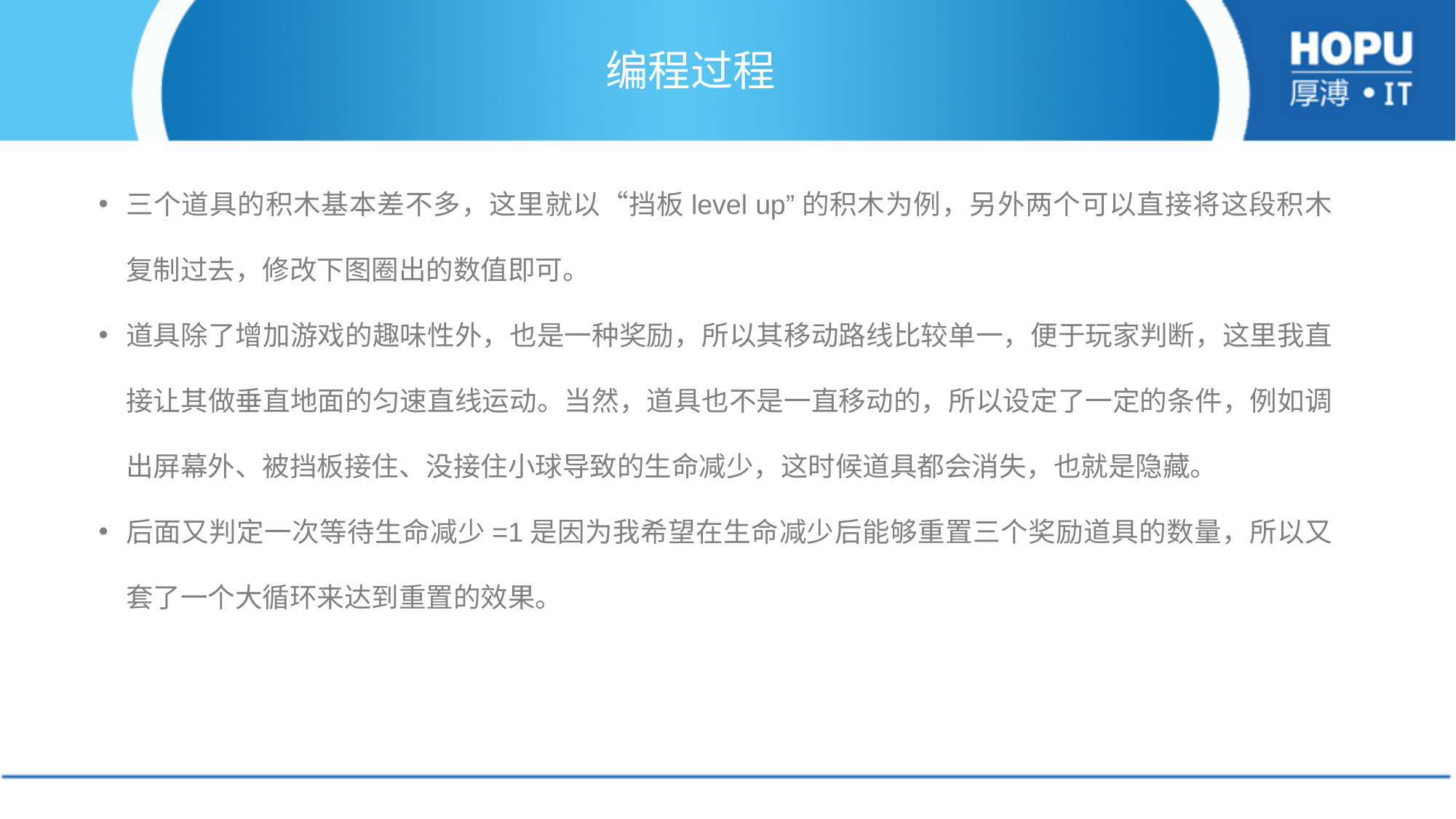

# 编程过程
三个道具的积木基本差不多，这里就以“挡板level up”的积木为例，另外两个可以直接将这段积木复制过去，修改下图圈出的数值即可。
道具除了增加游戏的趣味性外，也是一种奖励，所以其移动路线比较单一，便于玩家判断，这里我直接让其做垂直地面的匀速直线运动。当然，道具也不是一直移动的，所以设定了一定的条件，例如调出屏幕外、被挡板接住、没接住小球导致的生命减少，这时候道具都会消失，也就是隐藏。
后面又判定一次等待生命减少=1是因为我希望在生命减少后能够重置三个奖励道具的数量，所以又套了一个大循环来达到重置的效果。